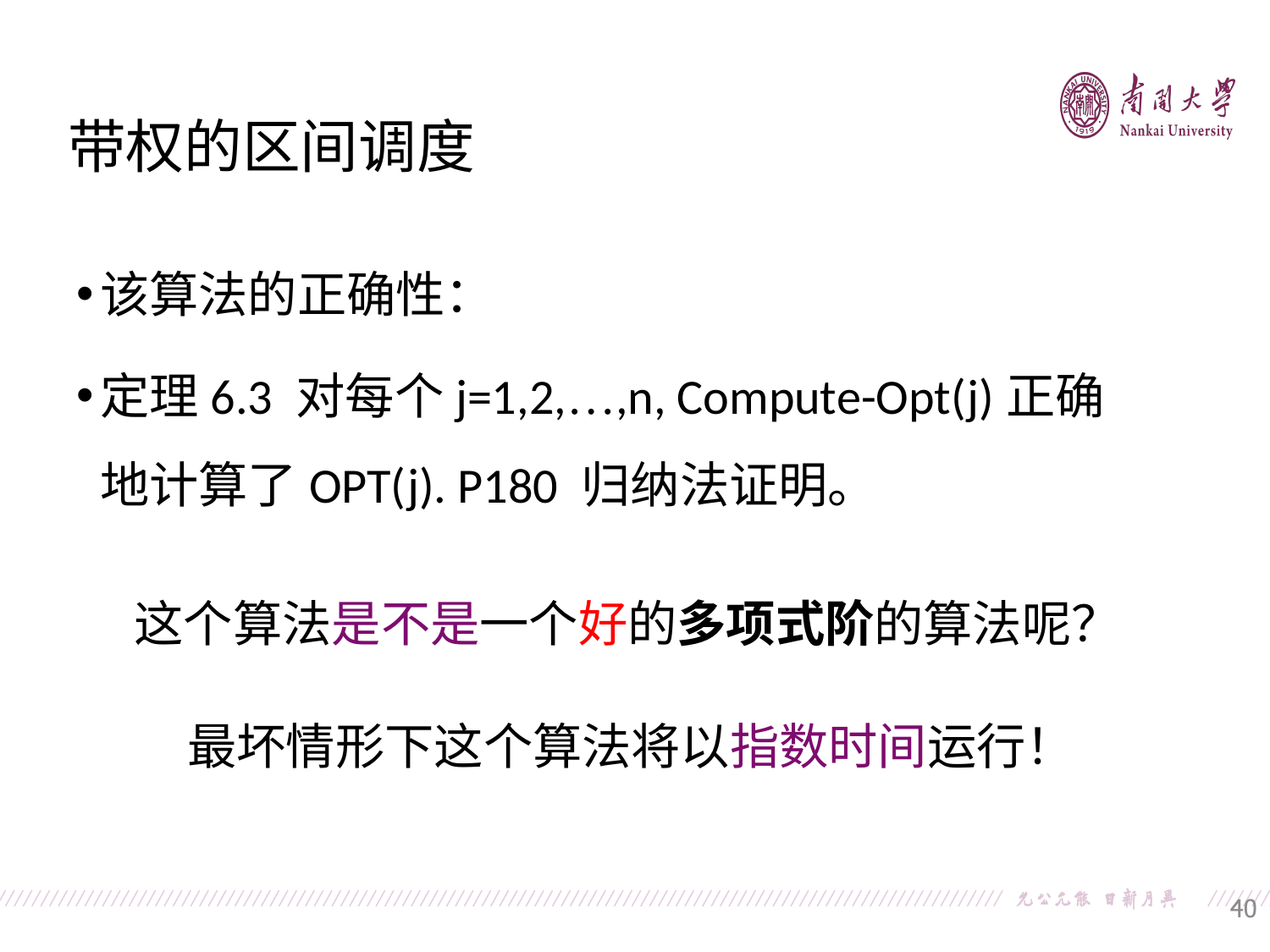

带权的区间调度
该算法的正确性：
定理6.3 对每个j=1,2,…,n, Compute-Opt(j)正确地计算了OPT(j). P180 归纳法证明。

这个算法是不是一个好的多项式阶的算法呢？
最坏情形下这个算法将以指数时间运行！
40